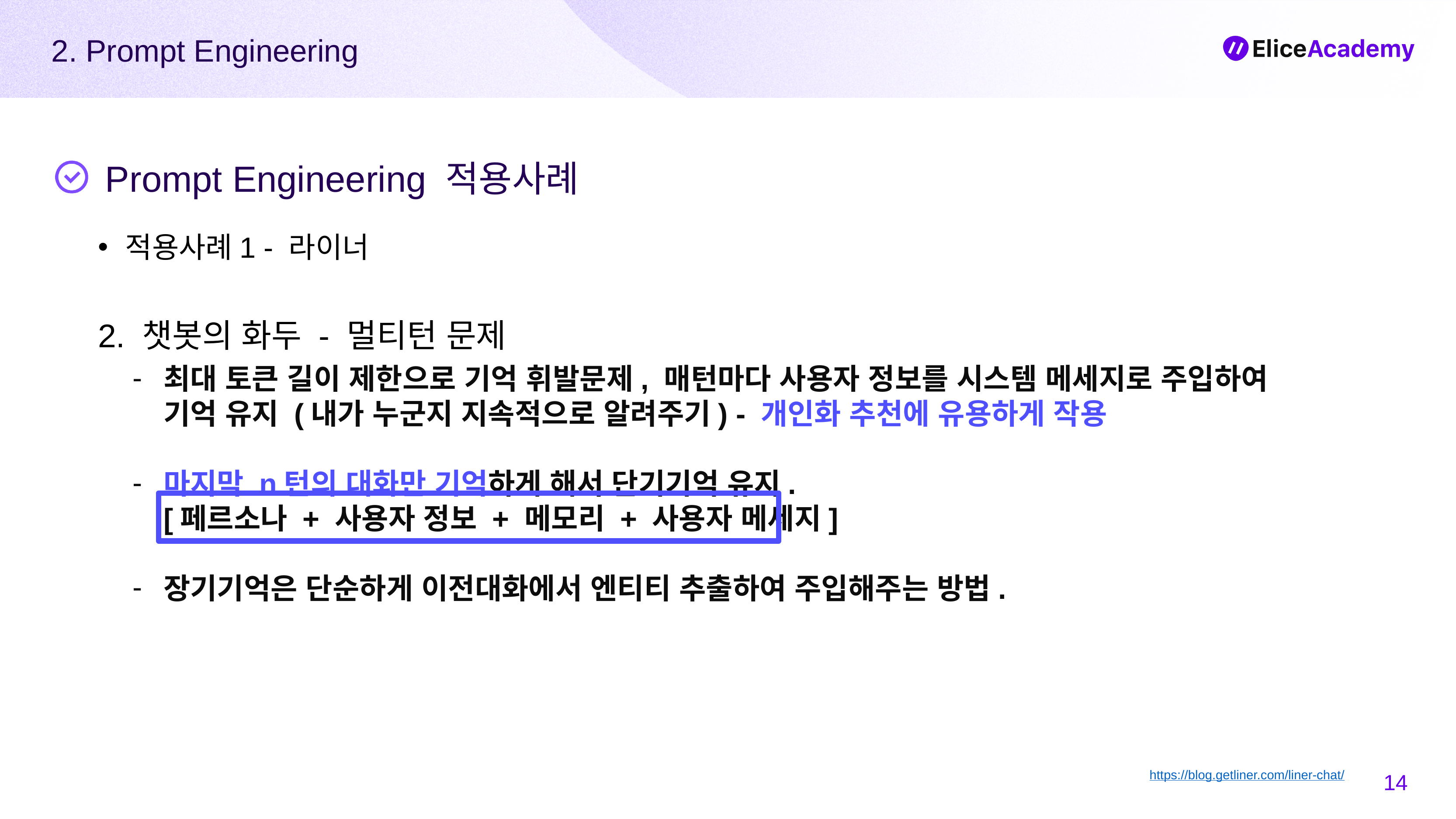

2. Prompt Engineering
Prompt Engineering 적용사례
적용사례1 - 라이너

2. 챗봇의 화두 - 멀티턴 문제
최대 토큰 길이 제한으로 기억 휘발문제, 매턴마다 사용자 정보를 시스템 메세지로 주입하여 기억 유지 (내가 누군지 지속적으로 알려주기) - 개인화 추천에 유용하게 작용
마지막 n턴의 대화만 기억하게 해서 단기기억 유지.
[페르소나 + 사용자 정보 + 메모리 + 사용자 메세지]
장기기억은 단순하게 이전대화에서 엔티티 추출하여 주입해주는 방법.

14
https://blog.getliner.com/liner-chat/